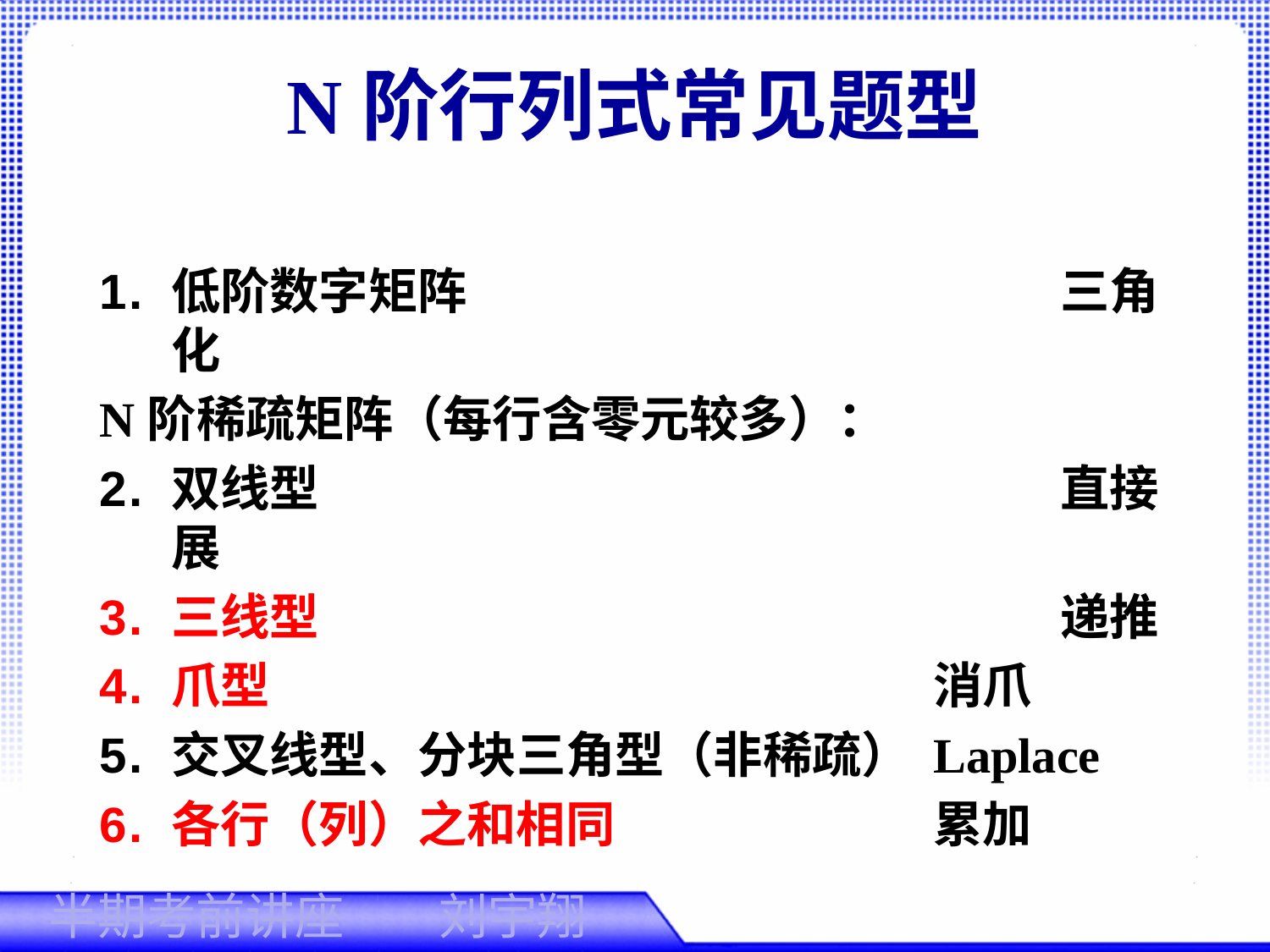

# N阶行列式常见题型
低阶数字矩阵					三角化
N阶稀疏矩阵（每行含零元较多）：
双线型						直接展
三线型						递推
爪型						消爪
交叉线型、分块三角型（非稀疏）	Laplace
各行（列）之和相同			累加
刘宇翔
半期考前讲座